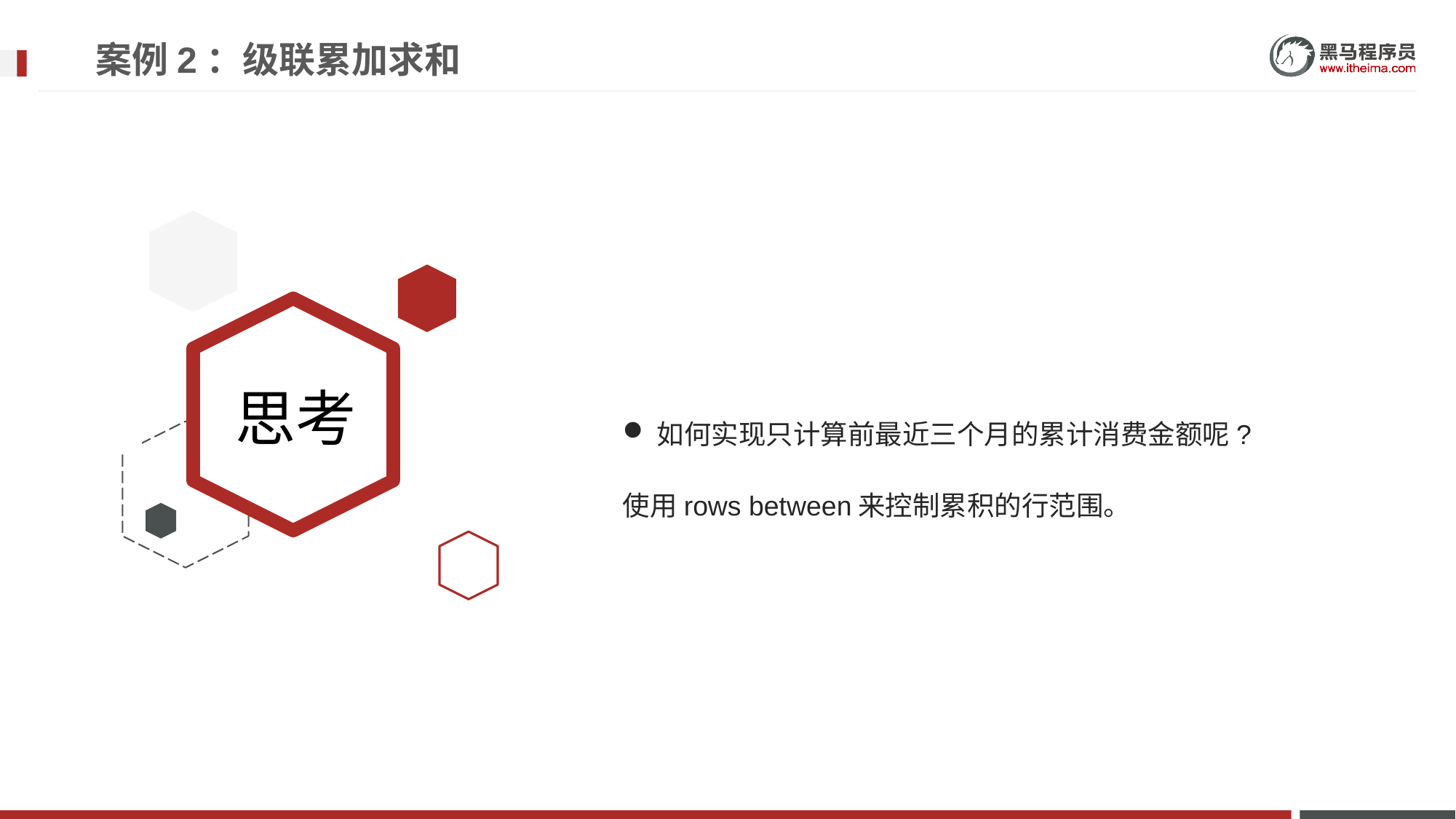

# 案例2：级联累加求和
如何实现只计算前最近三个月的累计消费金额呢?
使用rows between来控制累积的行范围。